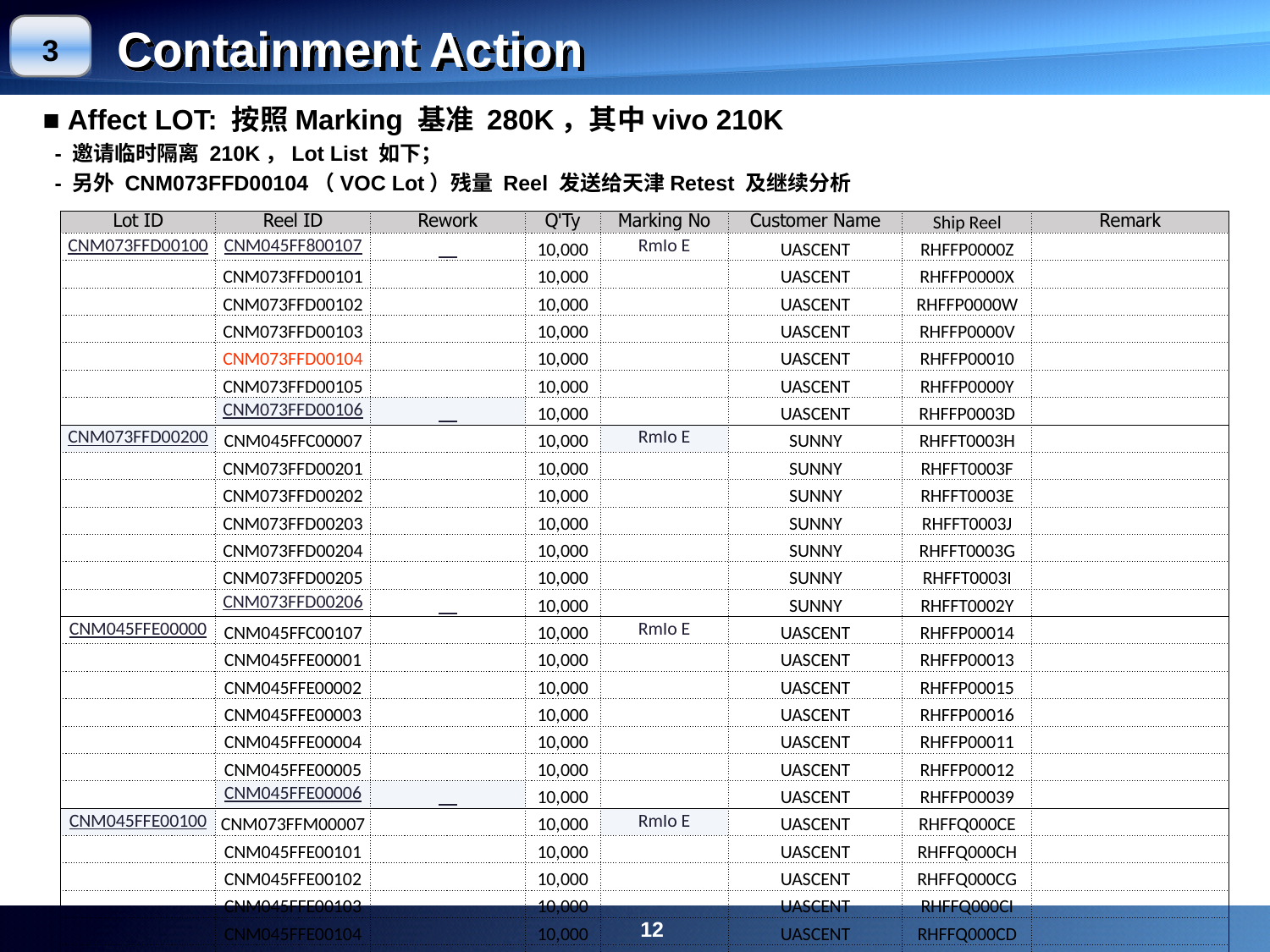

Containment Action

3
■ Affect LOT: 按照Marking 基准 280K，其中vivo 210K
  - 邀请临时隔离 210K，Lot List 如下；
  - 另外 CNM073FFD00104（VOC Lot）残量 Reel 发送给天津Retest 及继续分析
| Lot ID | Reel ID | Rework | Q'Ty | Marking No | Customer Name | Ship Reel | Remark |
| --- | --- | --- | --- | --- | --- | --- | --- |
| CNM073FFD00100 | CNM045FF800107 |  | 10,000 | RmIo E | UASCENT | RHFFP0000Z |  |
|  | CNM073FFD00101 |  | 10,000 |  | UASCENT | RHFFP0000X |  |
|  | CNM073FFD00102 |  | 10,000 |  | UASCENT | RHFFP0000W |  |
|  | CNM073FFD00103 |  | 10,000 |  | UASCENT | RHFFP0000V |  |
|  | CNM073FFD00104 |  | 10,000 |  | UASCENT | RHFFP00010 |  |
|  | CNM073FFD00105 |  | 10,000 |  | UASCENT | RHFFP0000Y |  |
|  | CNM073FFD00106 |  | 10,000 |  | UASCENT | RHFFP0003D |  |
| CNM073FFD00200 | CNM045FFC00007 |  | 10,000 | RmIo E | SUNNY | RHFFT0003H |  |
|  | CNM073FFD00201 |  | 10,000 |  | SUNNY | RHFFT0003F |  |
|  | CNM073FFD00202 |  | 10,000 |  | SUNNY | RHFFT0003E |  |
|  | CNM073FFD00203 |  | 10,000 |  | SUNNY | RHFFT0003J |  |
|  | CNM073FFD00204 |  | 10,000 |  | SUNNY | RHFFT0003G |  |
|  | CNM073FFD00205 |  | 10,000 |  | SUNNY | RHFFT0003I |  |
|  | CNM073FFD00206 |  | 10,000 |  | SUNNY | RHFFT0002Y |  |
| CNM045FFE00000 | CNM045FFC00107 |  | 10,000 | RmIo E | UASCENT | RHFFP00014 |  |
|  | CNM045FFE00001 |  | 10,000 |  | UASCENT | RHFFP00013 |  |
|  | CNM045FFE00002 |  | 10,000 |  | UASCENT | RHFFP00015 |  |
|  | CNM045FFE00003 |  | 10,000 |  | UASCENT | RHFFP00016 |  |
|  | CNM045FFE00004 |  | 10,000 |  | UASCENT | RHFFP00011 |  |
|  | CNM045FFE00005 |  | 10,000 |  | UASCENT | RHFFP00012 |  |
|  | CNM045FFE00006 |  | 10,000 |  | UASCENT | RHFFP00039 |  |
| CNM045FFE00100 | CNM073FFM00007 |  | 10,000 | RmIo E | UASCENT | RHFFQ000CE |  |
|  | CNM045FFE00101 |  | 10,000 |  | UASCENT | RHFFQ000CH |  |
|  | CNM045FFE00102 |  | 10,000 |  | UASCENT | RHFFQ000CG |  |
|  | CNM045FFE00103 |  | 10,000 |  | UASCENT | RHFFQ000CI |  |
|  | CNM045FFE00104 |  | 10,000 |  | UASCENT | RHFFQ000CD |  |
|  | CNM045FFE00105 |  | 10,000 |  | UASCENT | RHFFQ000CF |  |
|  | CNM045FFE00106 | CTM038FFQ00001 | 10,000 |  | UASCENT | RHFLA0008A | :COVER TAPE DEFECT: :包装盖带不良; |